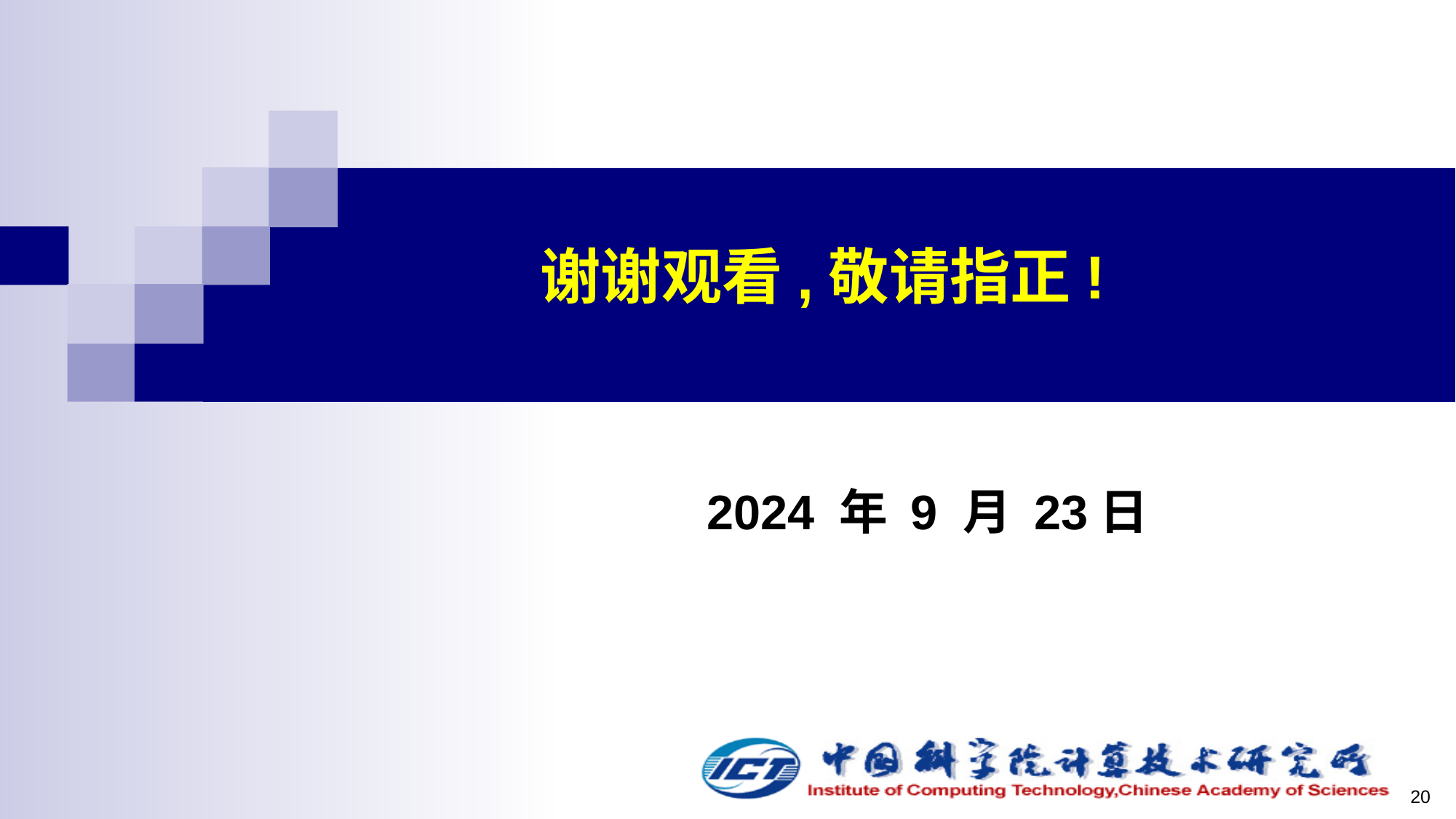

# 谢谢观看,敬请指正!
2024 年 9 月 23日
20